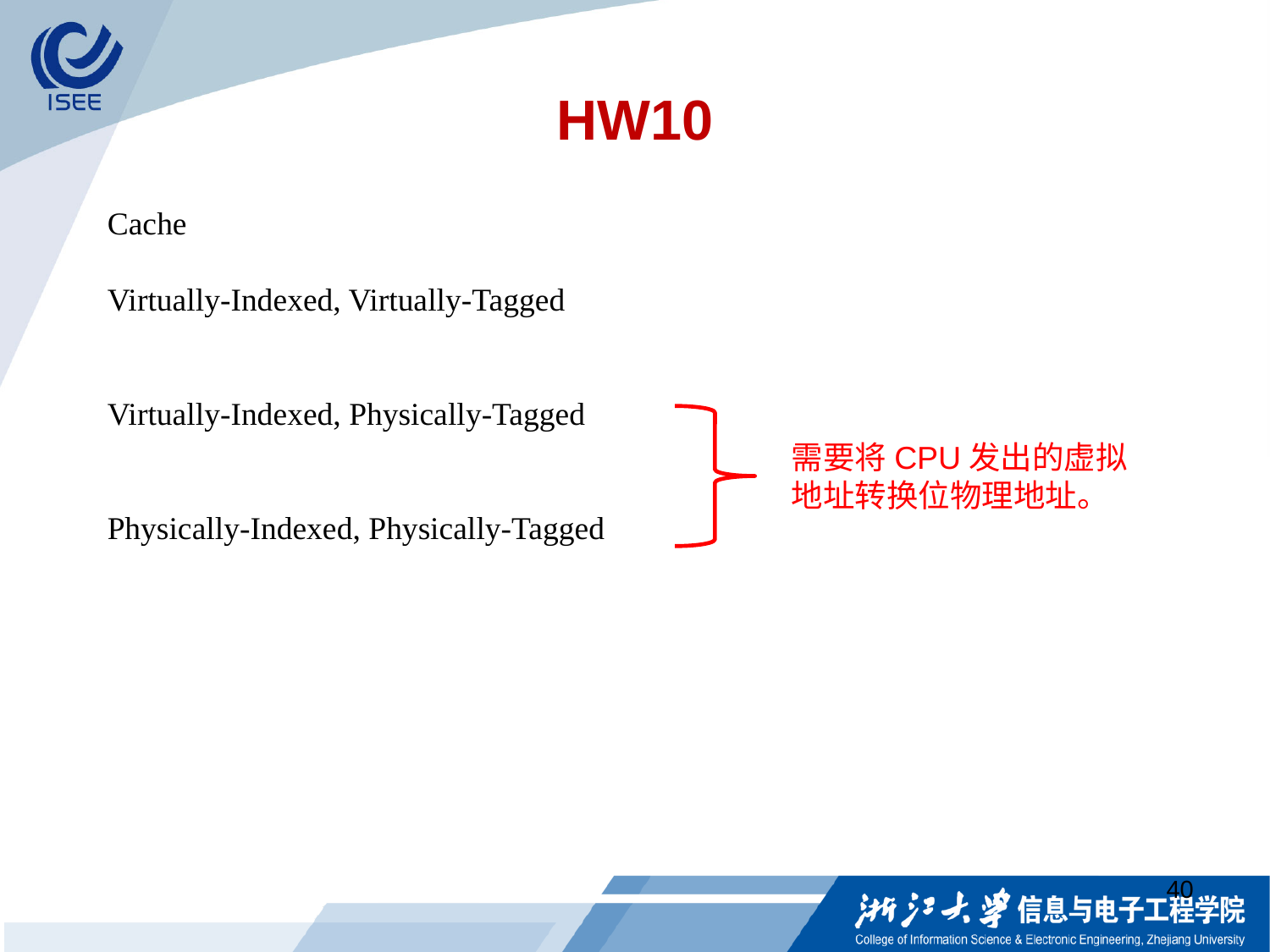

# HW10
Cache

Virtually-Indexed, Virtually-Tagged

Virtually-Indexed, Physically-Tagged

Physically-Indexed, Physically-Tagged

需要将CPU发出的虚拟地址转换位物理地址。
40